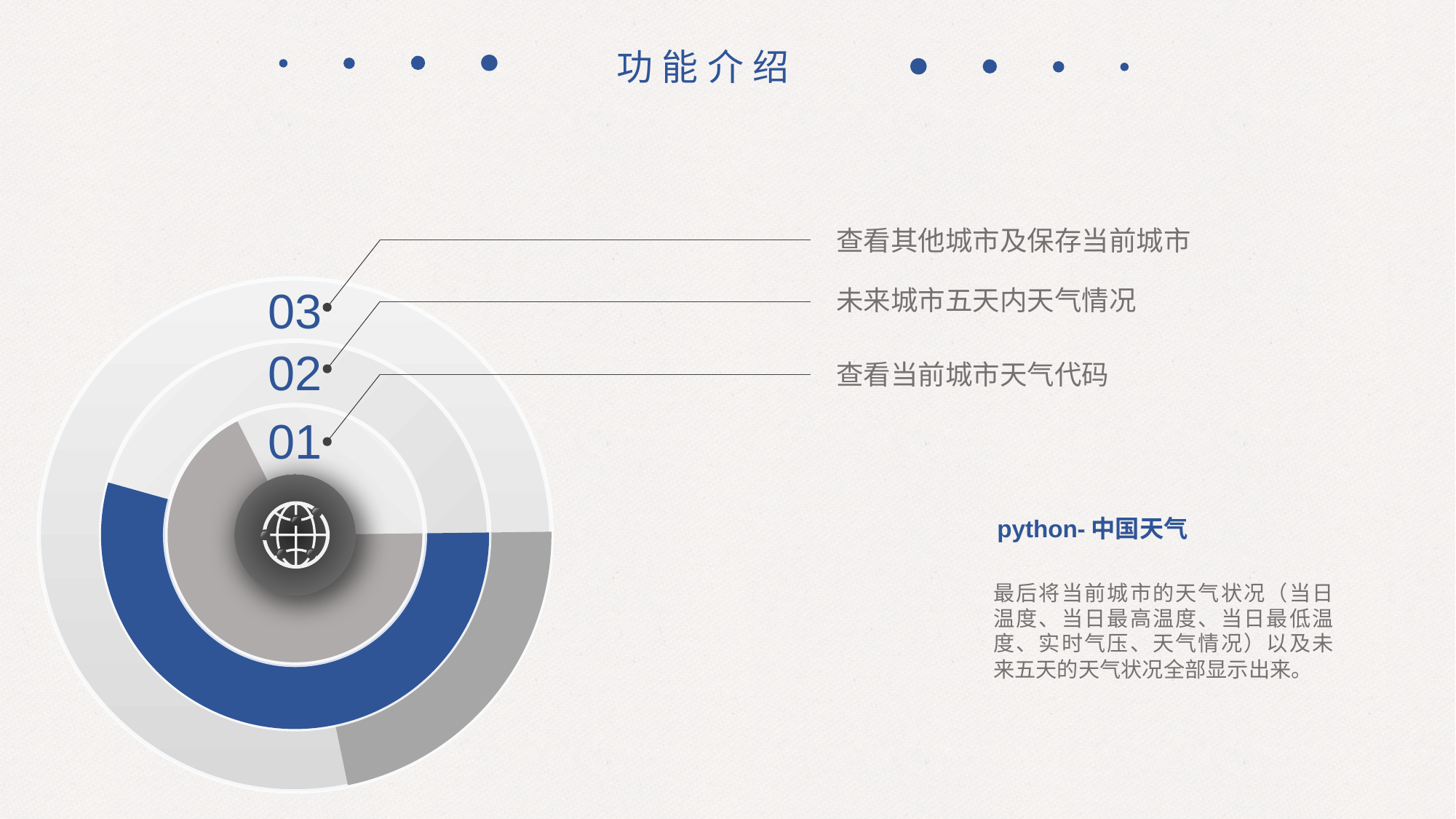

功能介绍

查看其他城市及保存当前城市
03

02

01

未来城市五天内天气情况
查看当前城市天气代码
python-中国天气
最后将当前城市的天气状况（当日温度、当日最高温度、当日最低温度、实时气压、天气情况）以及未来五天的天气状况全部显示出来。